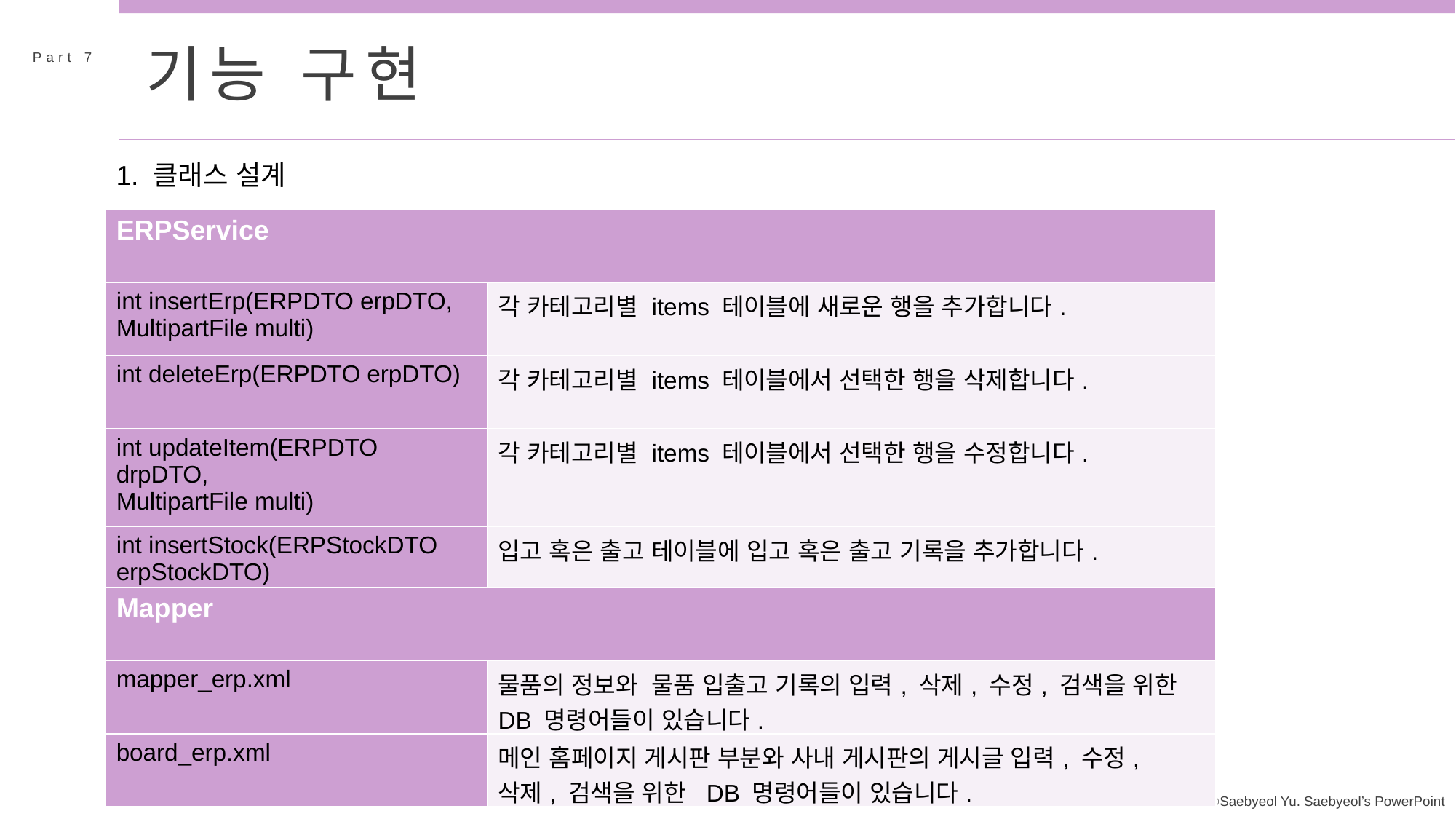

기능 구현
Part 7
1. 클래스 설계
| ERPService |  |
| --- | --- |
| int insertErp(ERPDTO erpDTO, MultipartFile multi) | 각 카테고리별 items 테이블에 새로운 행을 추가합니다. |
| int deleteErp(ERPDTO erpDTO) | 각 카테고리별 items 테이블에서 선택한 행을 삭제합니다. |
| int updateItem(ERPDTO drpDTO, MultipartFile multi) | 각 카테고리별 items 테이블에서 선택한 행을 수정합니다. |
| int insertStock(ERPStockDTO erpStockDTO) | 입고 혹은 출고 테이블에 입고 혹은 출고 기록을 추가합니다. |
| Mapper |  |
| --- | --- |
| mapper\_erp.xml | 물품의 정보와 물품 입출고 기록의 입력, 삭제, 수정, 검색을 위한 DB 명령어들이 있습니다. |
| board\_erp.xml | 메인 홈페이지 게시판 부분와 사내 게시판의 게시글 입력, 수정, 삭제, 검색을 위한 DB 명령어들이 있습니다. |